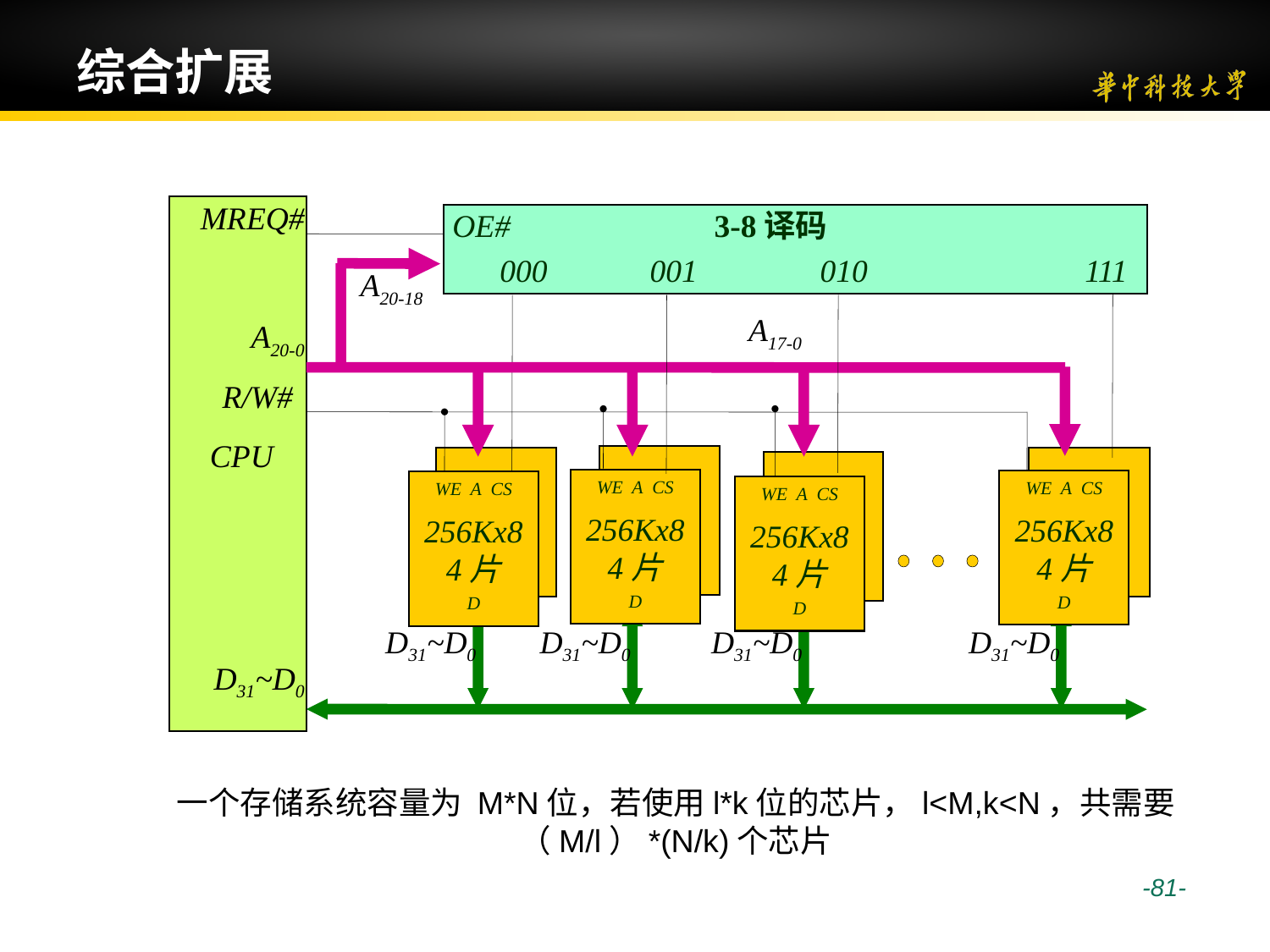

# 综合扩展

MREQ#
OE#
3-8译码

000
001
010
111
A20-18

A17-0
A20-0

R/W#

CPU

WE  A  CS
256Kx8
4片
D

WE  A  CS
256Kx8
4片
D

WE  A  CS
256Kx8
4片
D

WE  A  CS
256Kx8
4片
D

D31~D0
D31~D0
D31~D0
D31~D0
D31~D0

一个存储系统容量为 M*N位，若使用l*k位的芯片，l<M,k<N，共需要（M/l）*(N/k)个芯片
 -81-